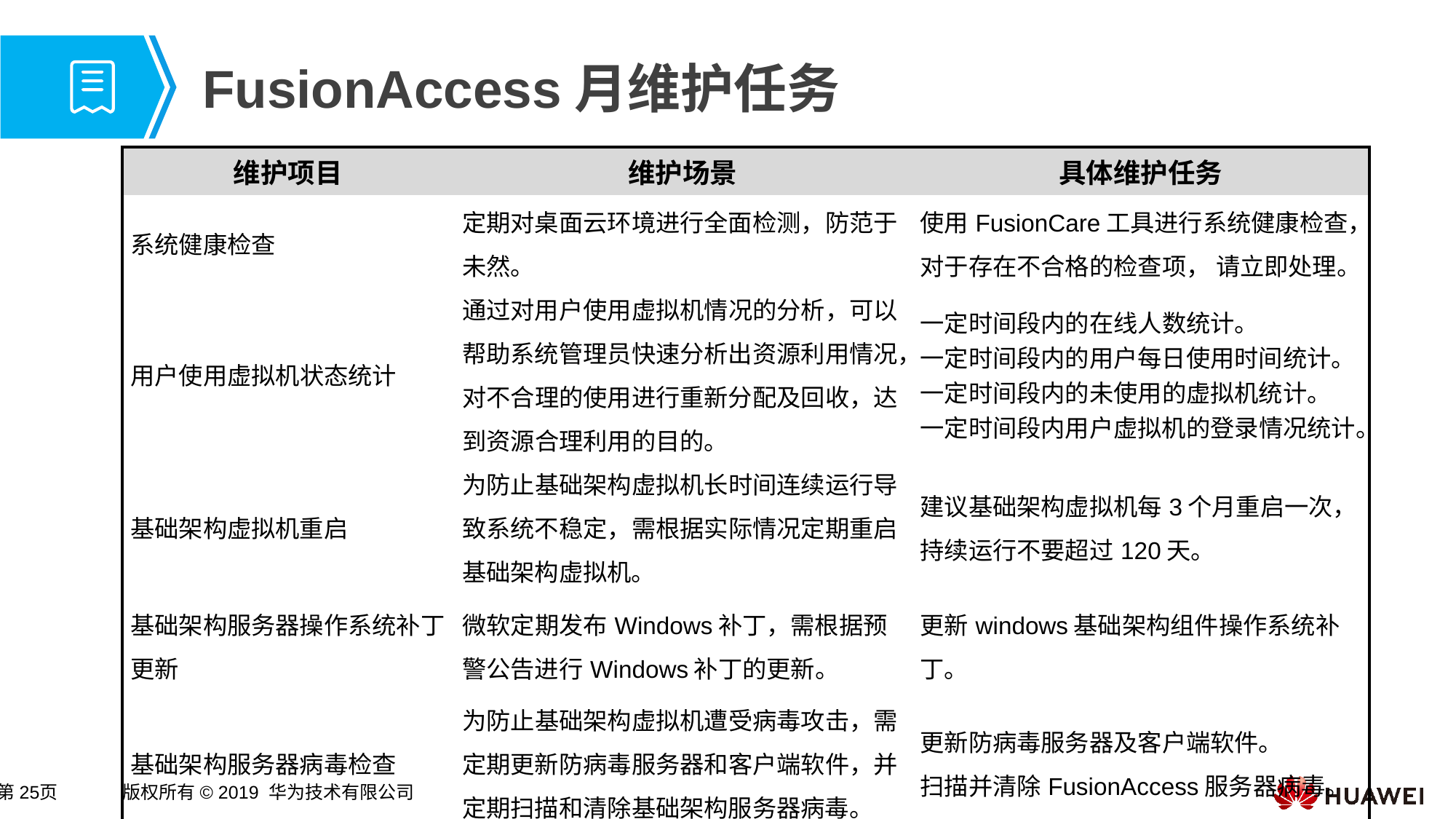

# FusionAccess月维护任务

| 维护项目 | 维护场景 | 具体维护任务 |
| --- | --- | --- |
| 系统健康检查 | 定期对桌面云环境进行全面检测，防范于未然。 | 使用FusionCare工具进行系统健康检查，对于存在不合格的检查项， 请立即处理。 |
| 用户使用虚拟机状态统计 | 通过对用户使用虚拟机情况的分析，可以帮助系统管理员快速分析出资源利用情况，对不合理的使用进行重新分配及回收，达到资源合理利用的目的。 | 一定时间段内的在线人数统计。 一定时间段内的用户每日使用时间统计。 一定时间段内的未使用的虚拟机统计。 一定时间段内用户虚拟机的登录情况统计。 |
| 基础架构虚拟机重启 | 为防止基础架构虚拟机长时间连续运行导致系统不稳定，需根据实际情况定期重启基础架构虚拟机。 | 建议基础架构虚拟机每3个月重启一次，持续运行不要超过120天。 |
| 基础架构服务器操作系统补丁更新 | 微软定期发布Windows补丁，需根据预警公告进行Windows补丁的更新。 | 更新windows基础架构组件操作系统补丁。 |
| 基础架构服务器病毒检查 | 为防止基础架构虚拟机遭受病毒攻击，需定期更新防病毒服务器和客户端软件，并定期扫描和清除基础架构服务器病毒。 | 更新防病毒服务器及客户端软件。 扫描并清除FusionAccess服务器病毒。 |